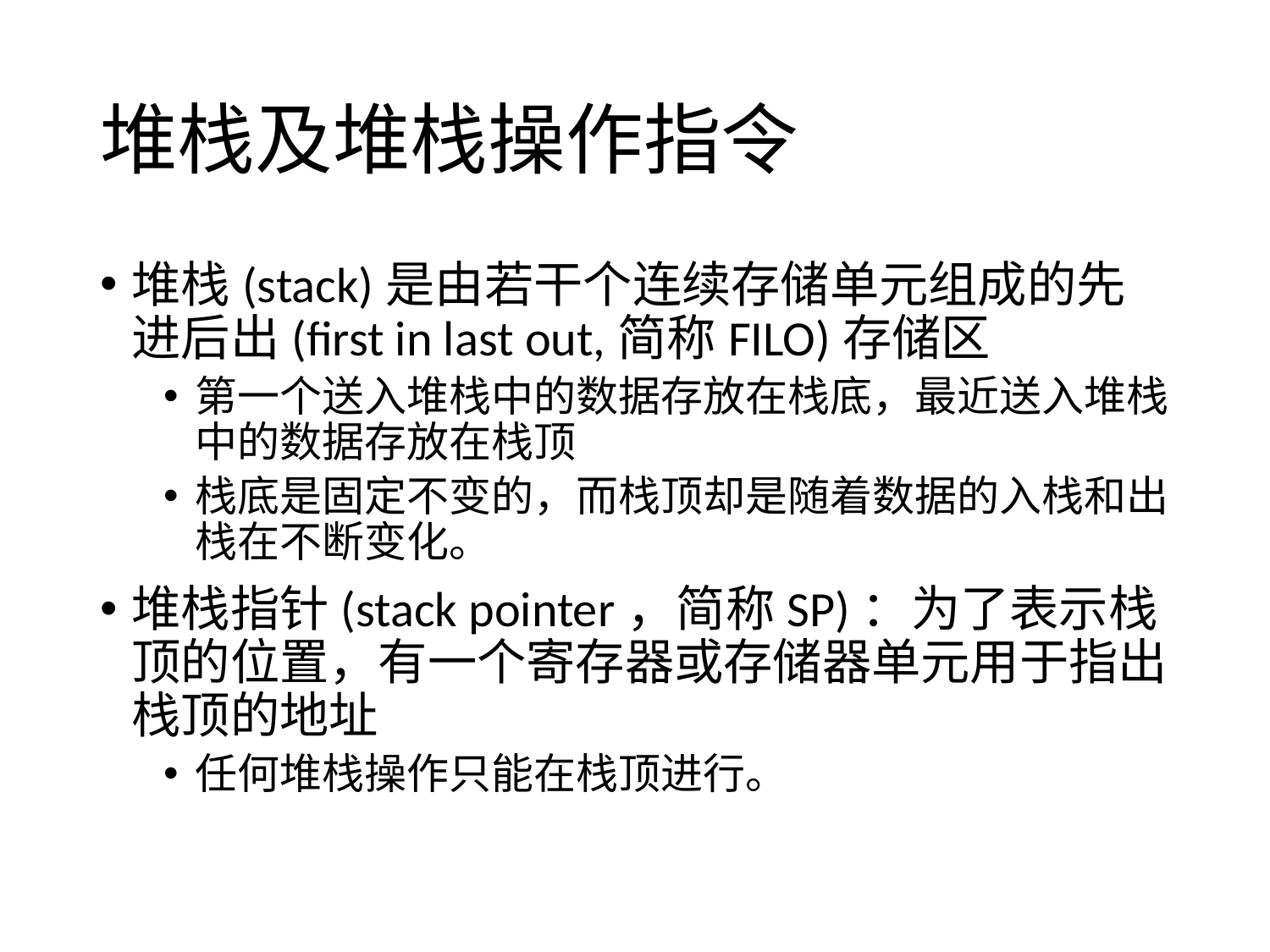

# 堆栈及堆栈操作指令
堆栈(stack)是由若干个连续存储单元组成的先进后出(first in last out,简称FILO)存储区
第一个送入堆栈中的数据存放在栈底，最近送入堆栈中的数据存放在栈顶
栈底是固定不变的，而栈顶却是随着数据的入栈和出栈在不断变化。
堆栈指针(stack pointer，简称SP)：为了表示栈顶的位置，有一个寄存器或存储器单元用于指出栈顶的地址
任何堆栈操作只能在栈顶进行。